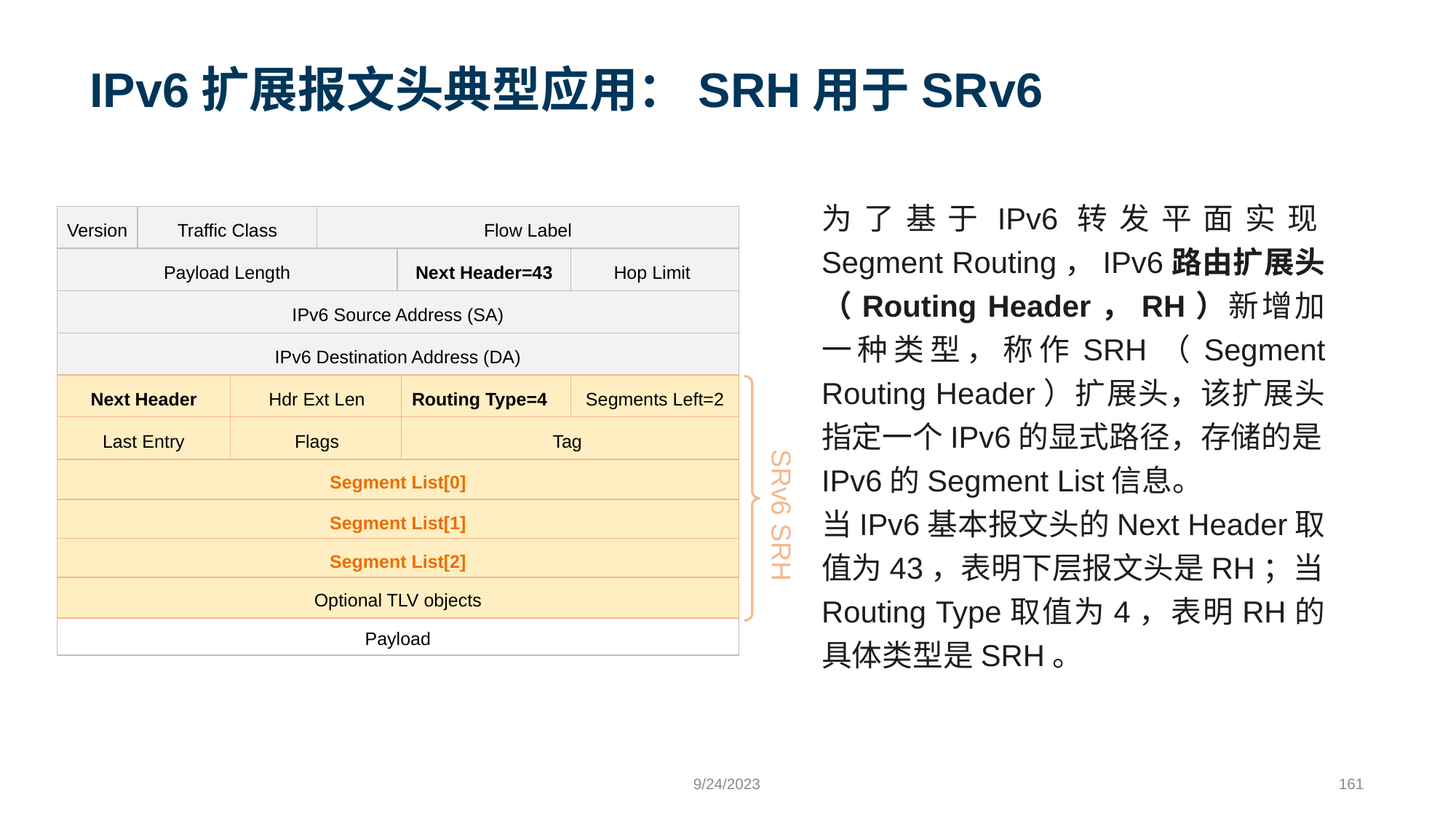

# IPv6扩展报文头典型应用：SRH用于SRv6
为了基于IPv6转发平面实现Segment Routing，IPv6路由扩展头（Routing Header，RH）新增加一种类型，称作SRH（Segment Routing Header）扩展头，该扩展头指定一个IPv6的显式路径，存储的是IPv6的Segment List信息。
当IPv6基本报文头的Next Header取值为43，表明下层报文头是RH；当Routing Type取值为4，表明RH的具体类型是SRH。
Version
Traffic Class
Flow Label
Payload Length
Next Header=43
Hop Limit
IPv6 Source Address (SA)
IPv6 Destination Address (DA)
Next Header
Hdr Ext Len
Routing Type=4
Segments Left=2

Last Entry
Flags
Tag
Segment List[0]
SRv6 SRH
Segment List[1]
Segment List[2]
Optional TLV objects
Payload

9/24/2023
161